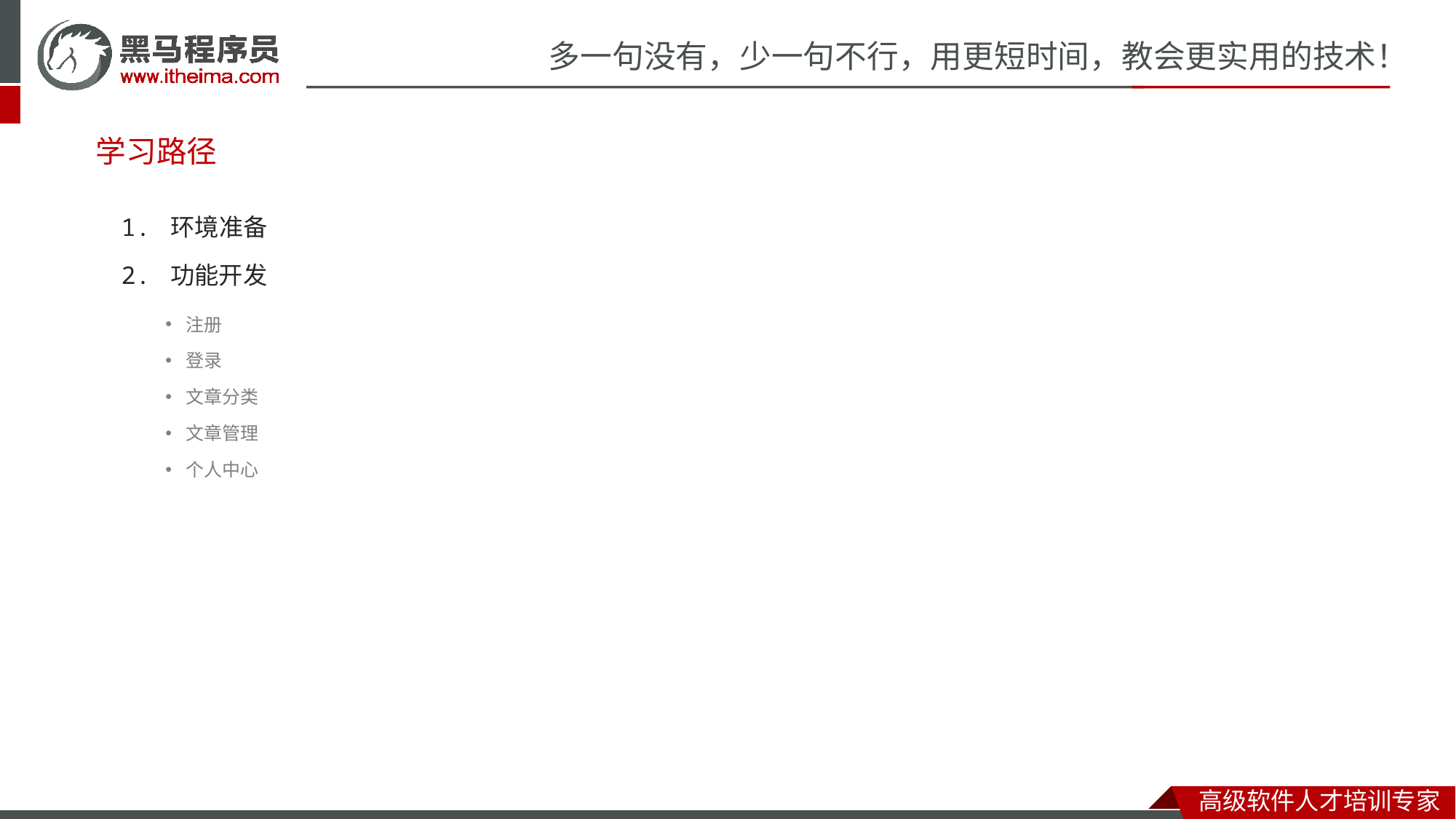

# 学习路径
1. 环境准备
2. 功能开发
注册
登录
文章分类
文章管理
个人中心